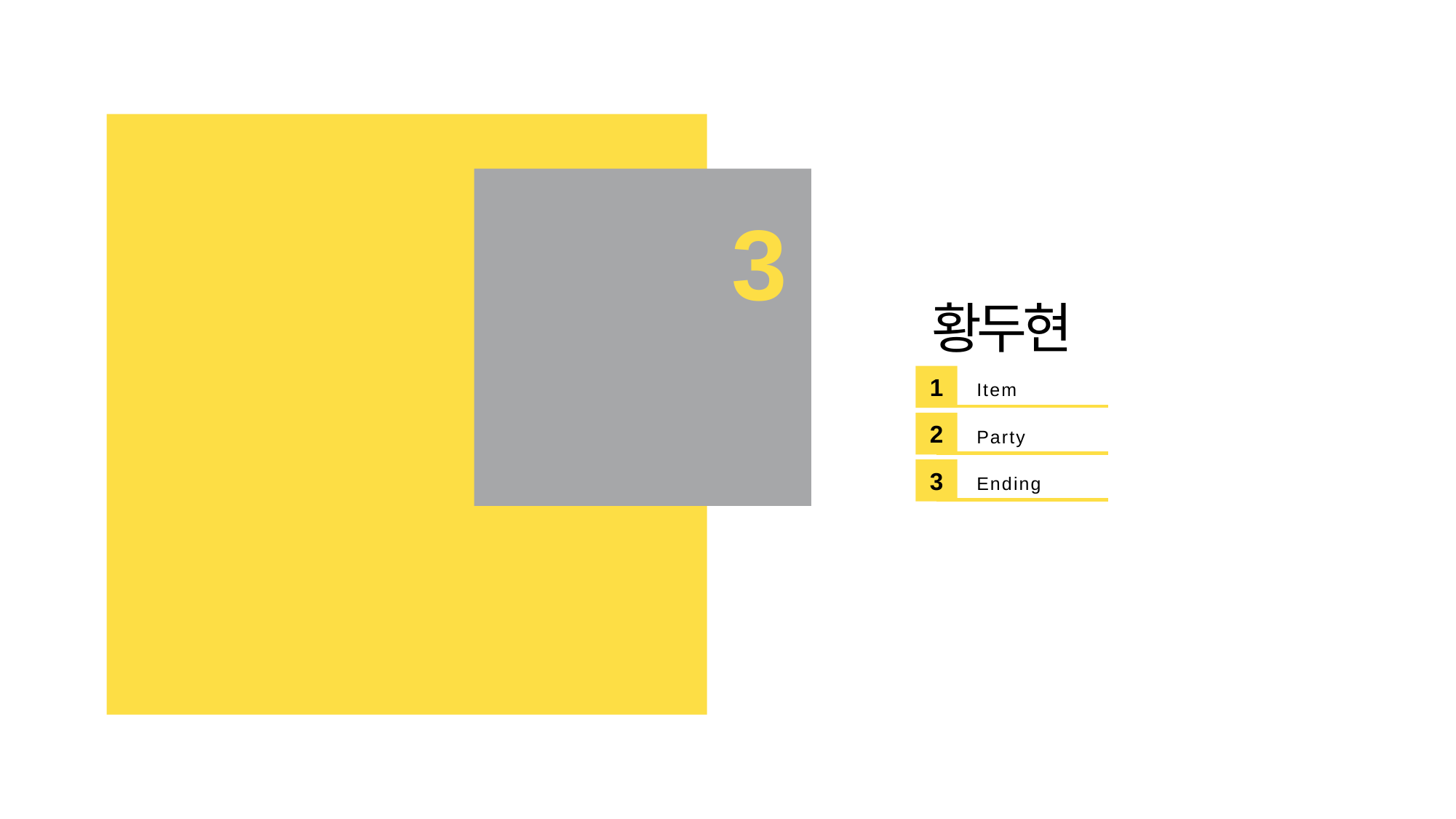

3
황두현
1
Item
2
Party
3
Ending